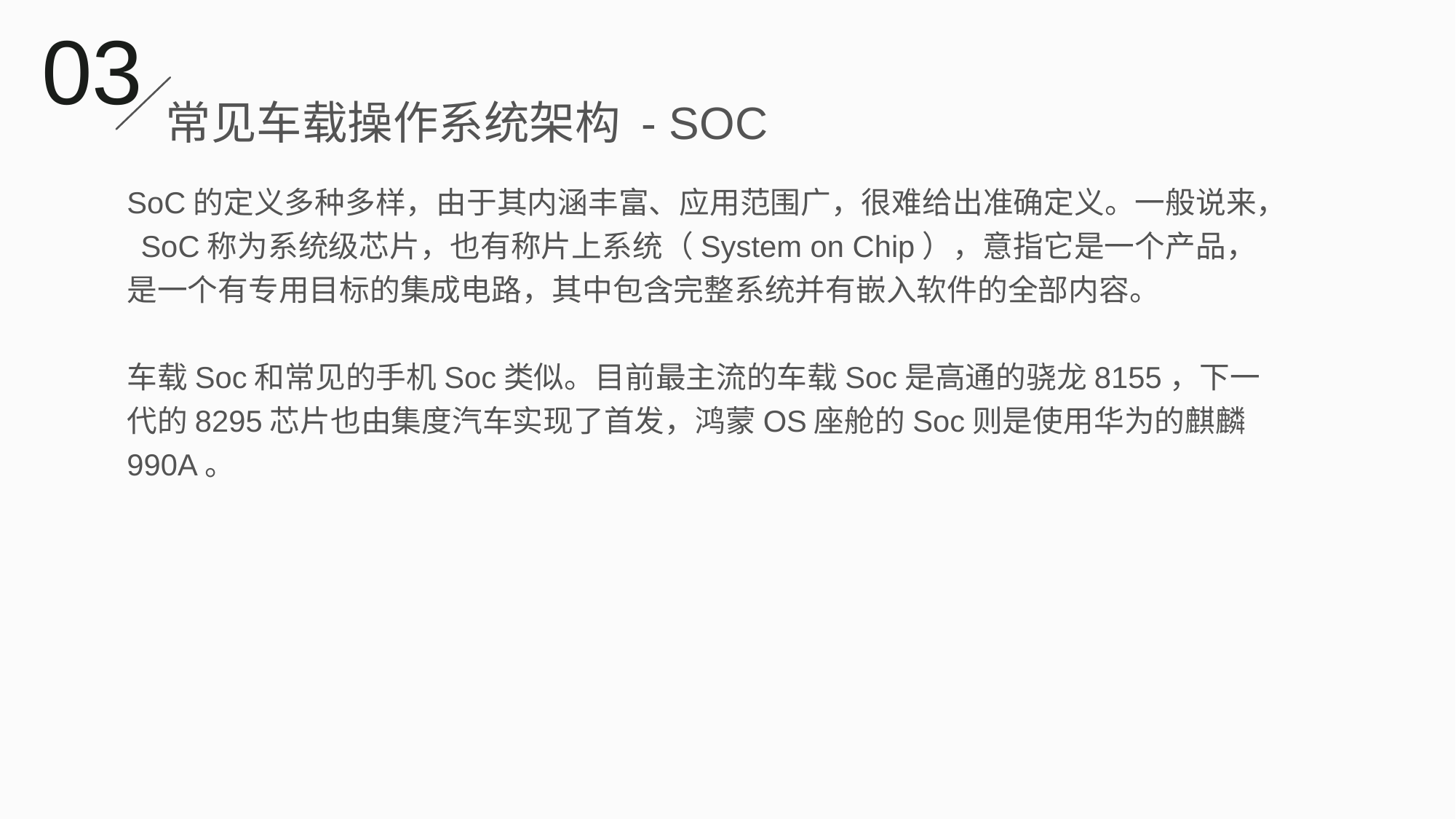

03
常见车载操作系统架构 - SOC
SoC的定义多种多样，由于其内涵丰富、应用范围广，很难给出准确定义。一般说来， SoC称为系统级芯片，也有称片上系统（System on Chip），意指它是一个产品，是一个有专用目标的集成电路，其中包含完整系统并有嵌入软件的全部内容。

车载Soc和常见的手机Soc类似。目前最主流的车载Soc是高通的骁龙8155，下一代的8295芯片也由集度汽车实现了首发，鸿蒙OS座舱的Soc则是使用华为的麒麟990A。